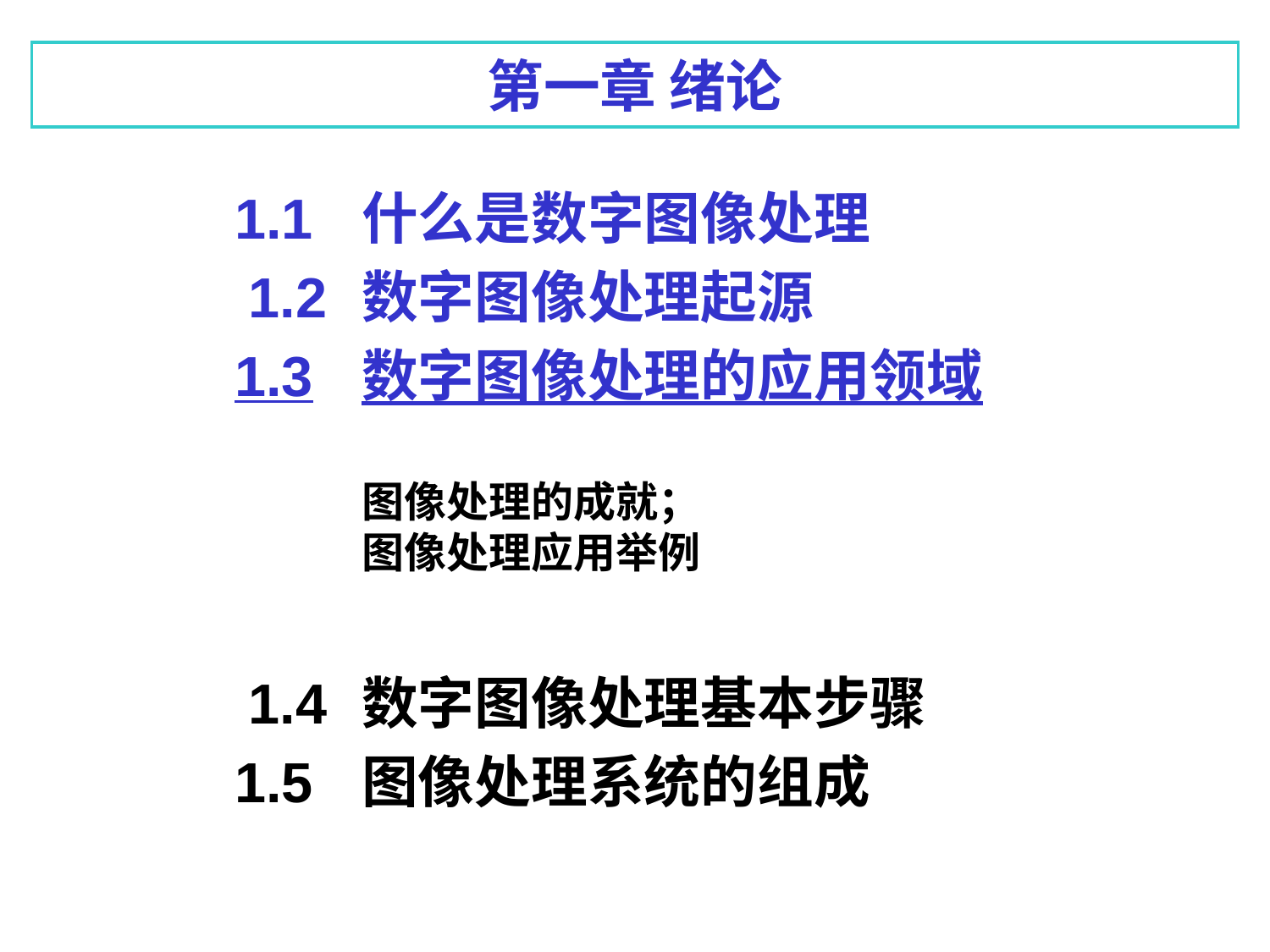

第一章 绪论
	1.1	什么是数字图像处理
         1.2	数字图像处理起源
	1.3	数字图像处理的应用领域

		图像处理的成就；
		图像处理应用举例

         1.4	数字图像处理基本步骤
	1.5	图像处理系统的组成